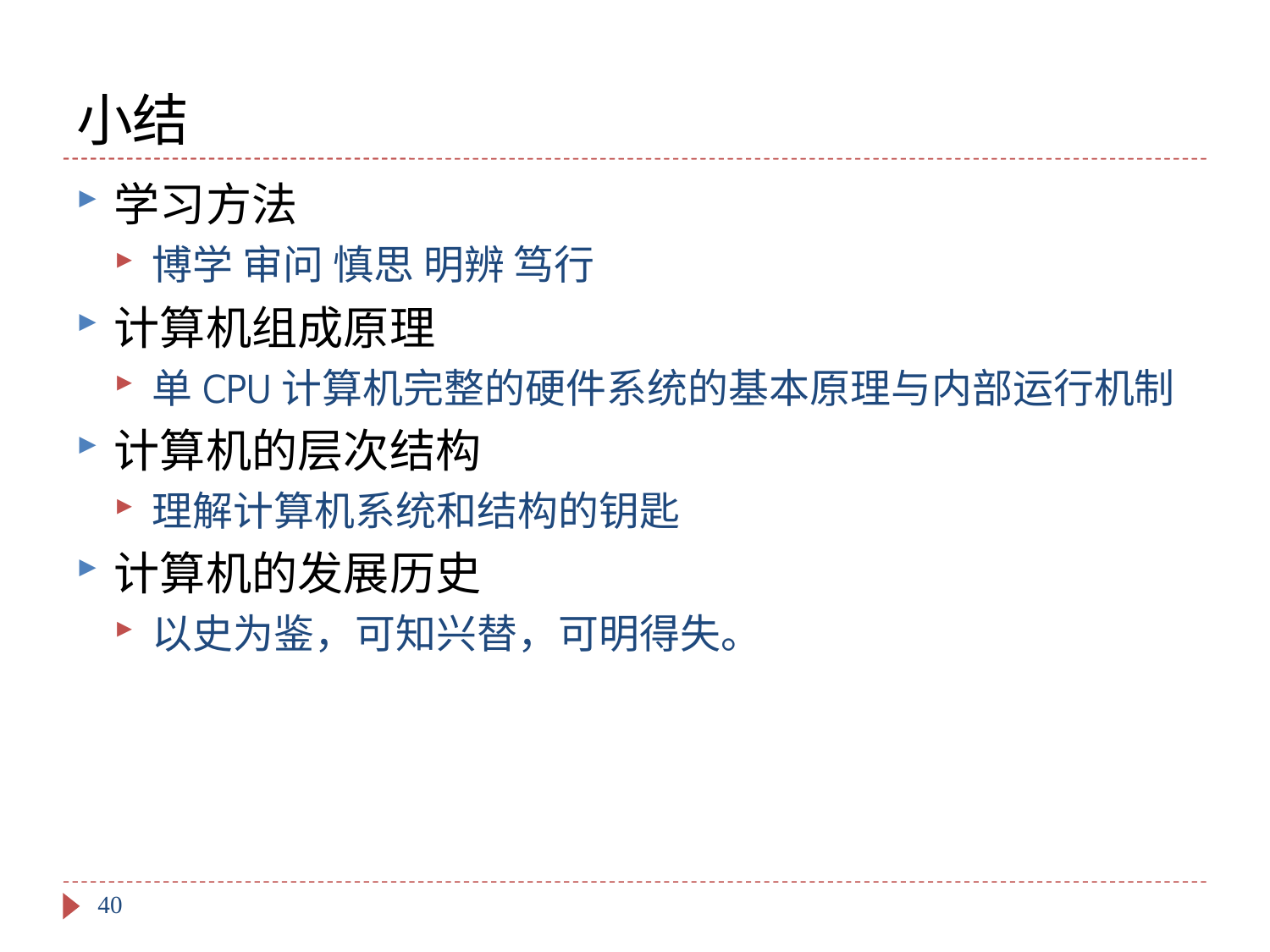

# 小结
学习方法
博学 审问 慎思 明辨 笃行
计算机组成原理
单CPU计算机完整的硬件系统的基本原理与内部运行机制
计算机的层次结构
理解计算机系统和结构的钥匙
计算机的发展历史
以史为鉴，可知兴替，可明得失。
40